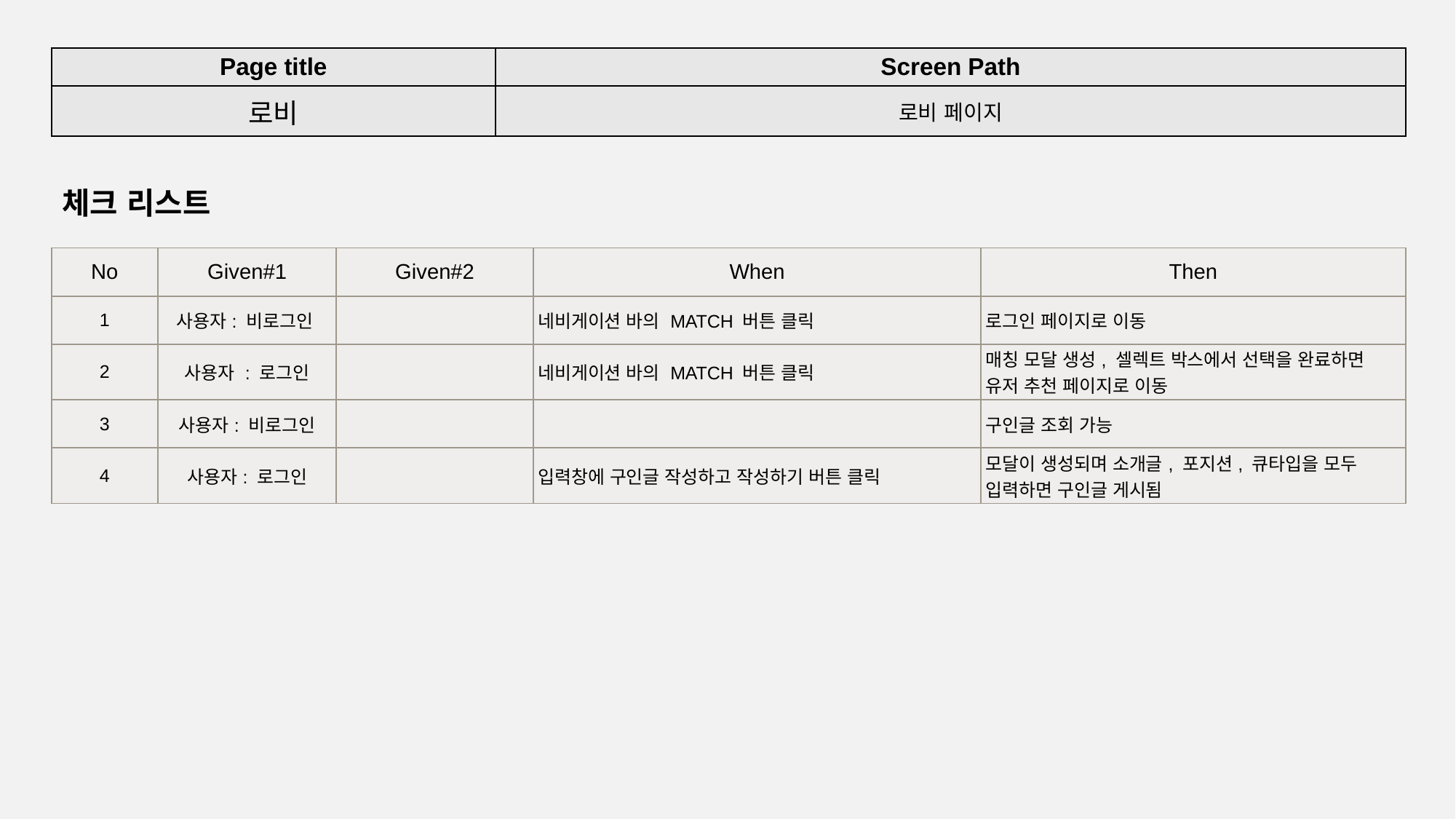

| Page title | Screen Path |
| --- | --- |
| 로비 | 로비 페이지 |
체크 리스트
| No | Given#1 | Given#2 | When | Then |
| --- | --- | --- | --- | --- |
| 1 | 사용자: 비로그인 |  | 네비게이션 바의 MATCH 버튼 클릭 | 로그인 페이지로 이동 |
| 2 | 사용자 : 로그인 |  | 네비게이션 바의 MATCH 버튼 클릭 | 매칭 모달 생성, 셀렉트 박스에서 선택을 완료하면 유저 추천 페이지로 이동 |
| 3 | 사용자: 비로그인 |  |  | 구인글 조회 가능 |
| 4 | 사용자: 로그인 |  | 입력창에 구인글 작성하고 작성하기 버튼 클릭 | 모달이 생성되며 소개글, 포지션, 큐타입을 모두 입력하면 구인글 게시됨 |